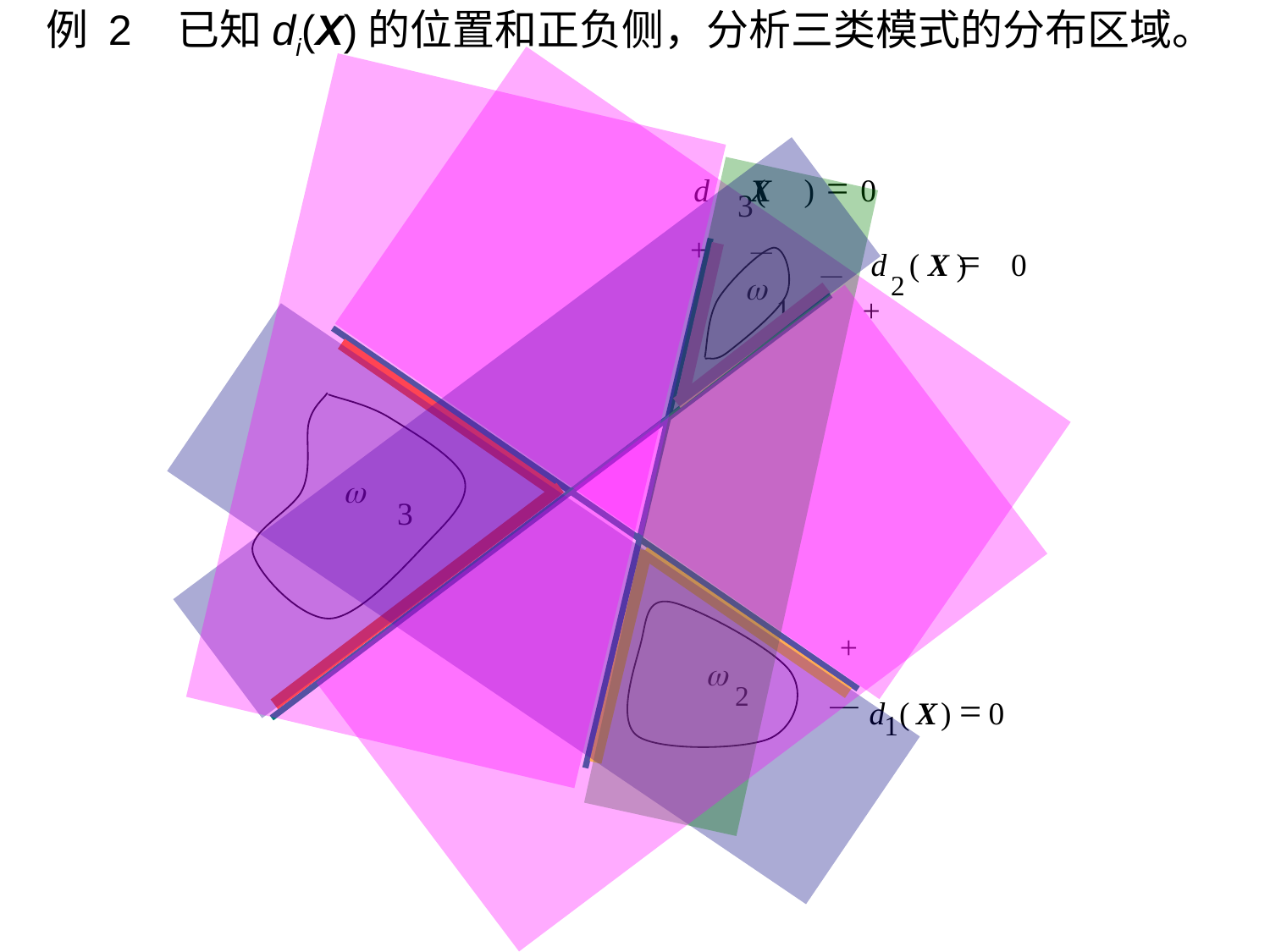

例 2   已知di(X)的位置和正负侧，分析三类模式的分布区域。
=
d
(
X
)
0
3
+
—

=
d
(
X
)
0
2
—
+

ω
1

ω
3

ω
2
+
—
=
d
(
X
)
0
1